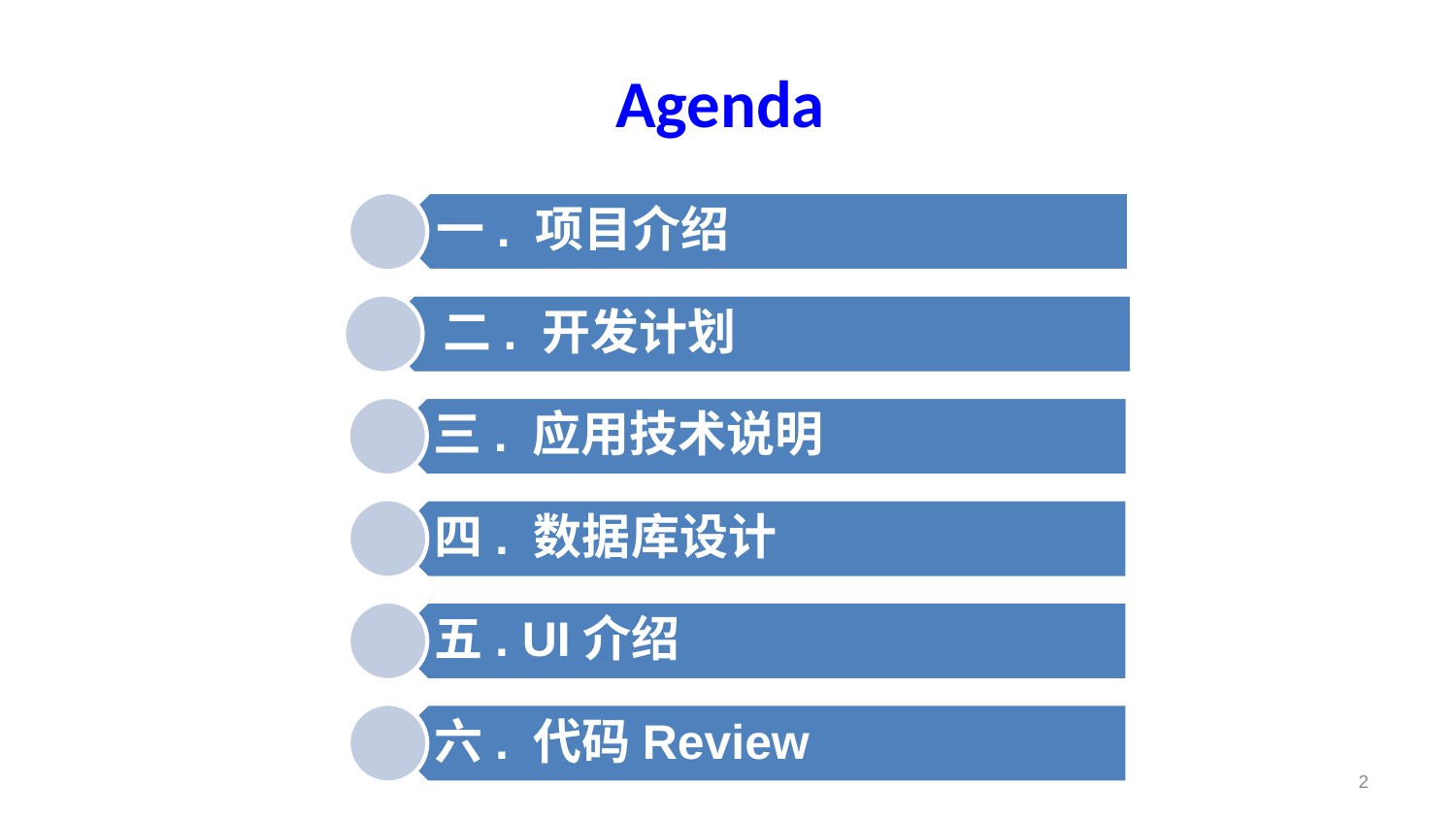

# Agenda
一. 项目介绍
 二. 开发计划
三. 应用技术说明
四. 数据库设计
五. UI介绍
六. 代码Review
2